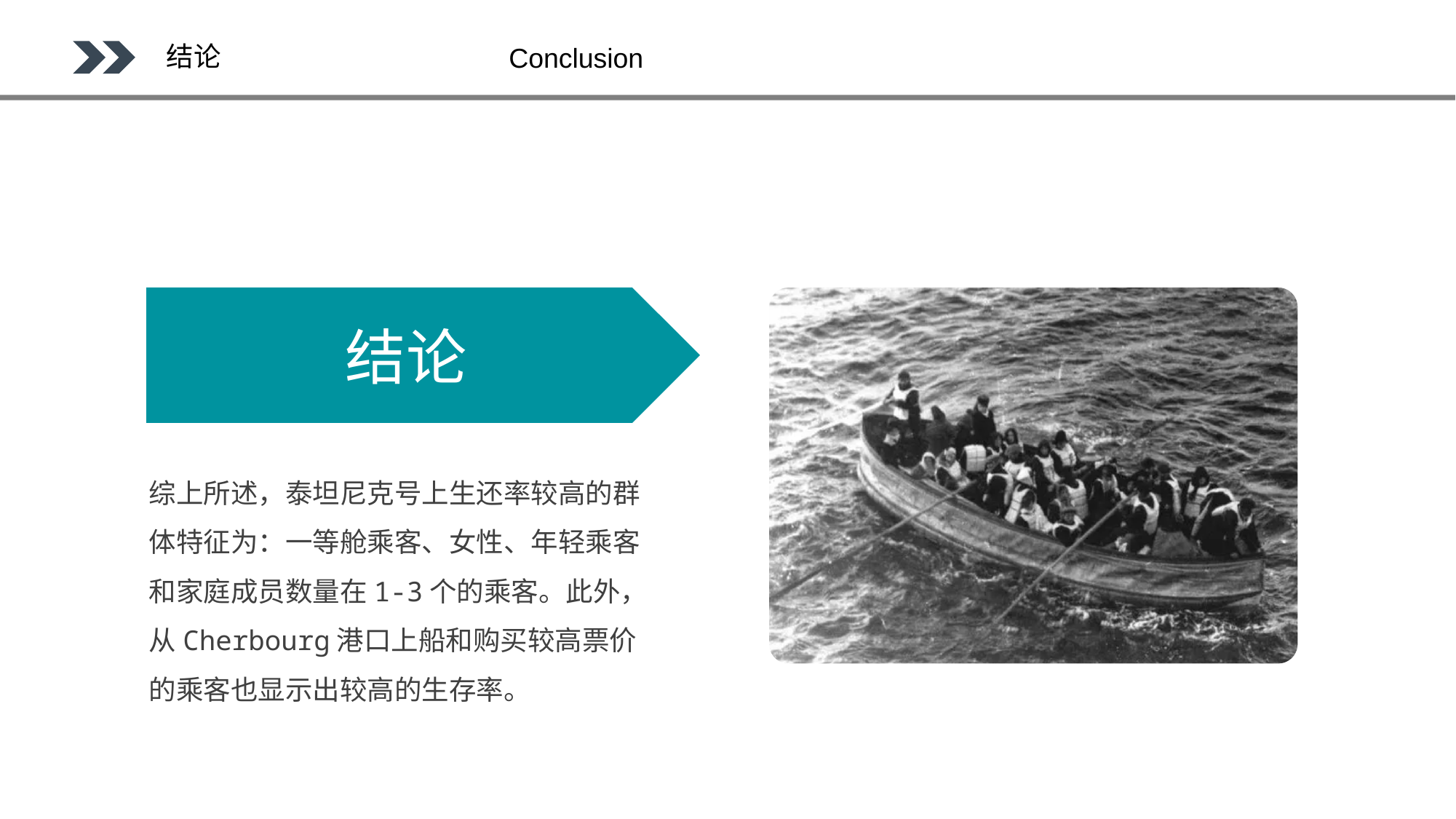

结论
Conclusion

结论

综上所述，泰坦尼克号上生还率较高的群体特征为：一等舱乘客、女性、年轻乘客和家庭成员数量在1-3个的乘客。此外，从Cherbourg港口上船和购买较高票价的乘客也显示出较高的生存率。